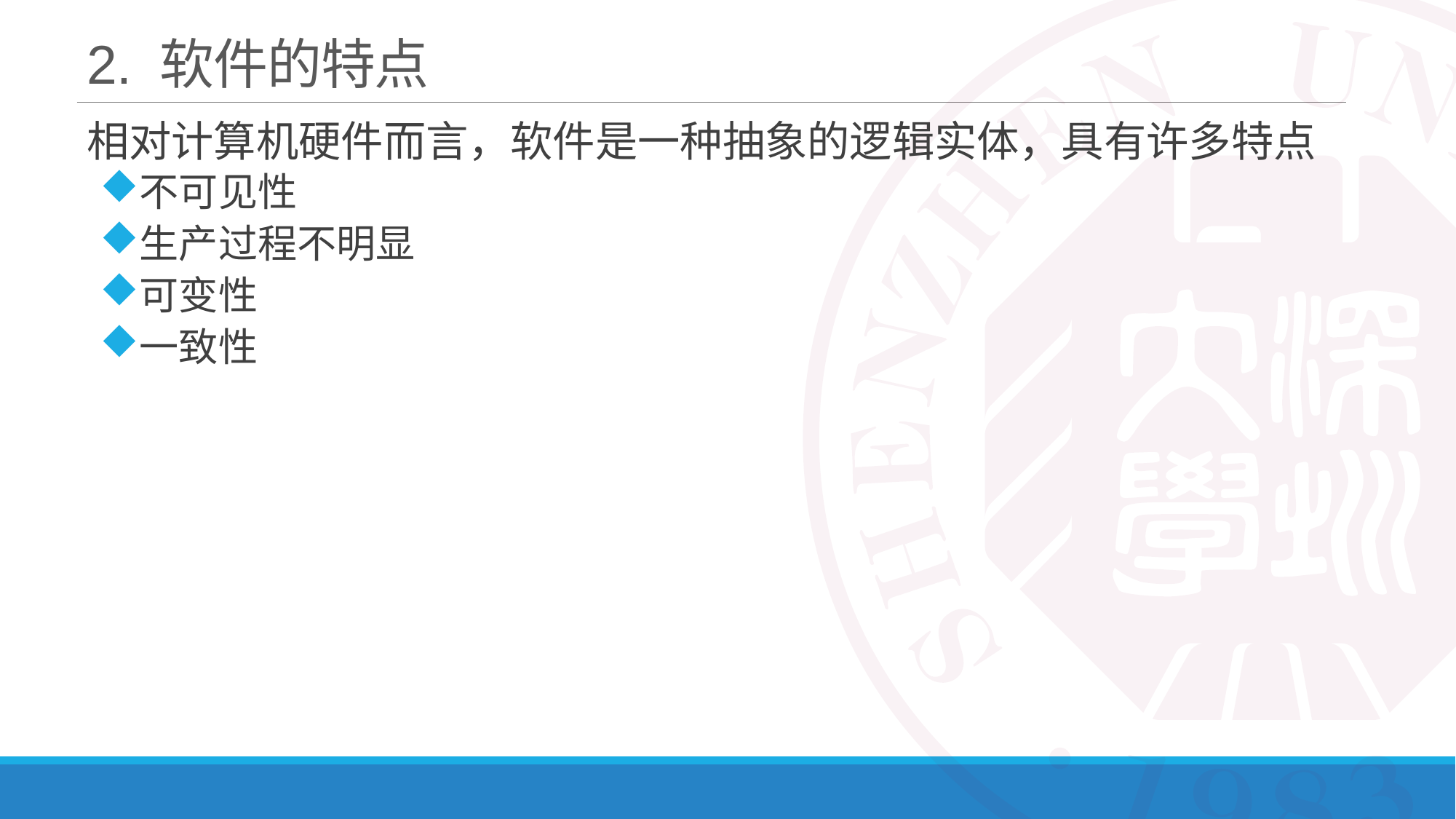

# 2. 软件的特点
相对计算机硬件而言，软件是一种抽象的逻辑实体，具有许多特点
不可见性
生产过程不明显
可变性
一致性